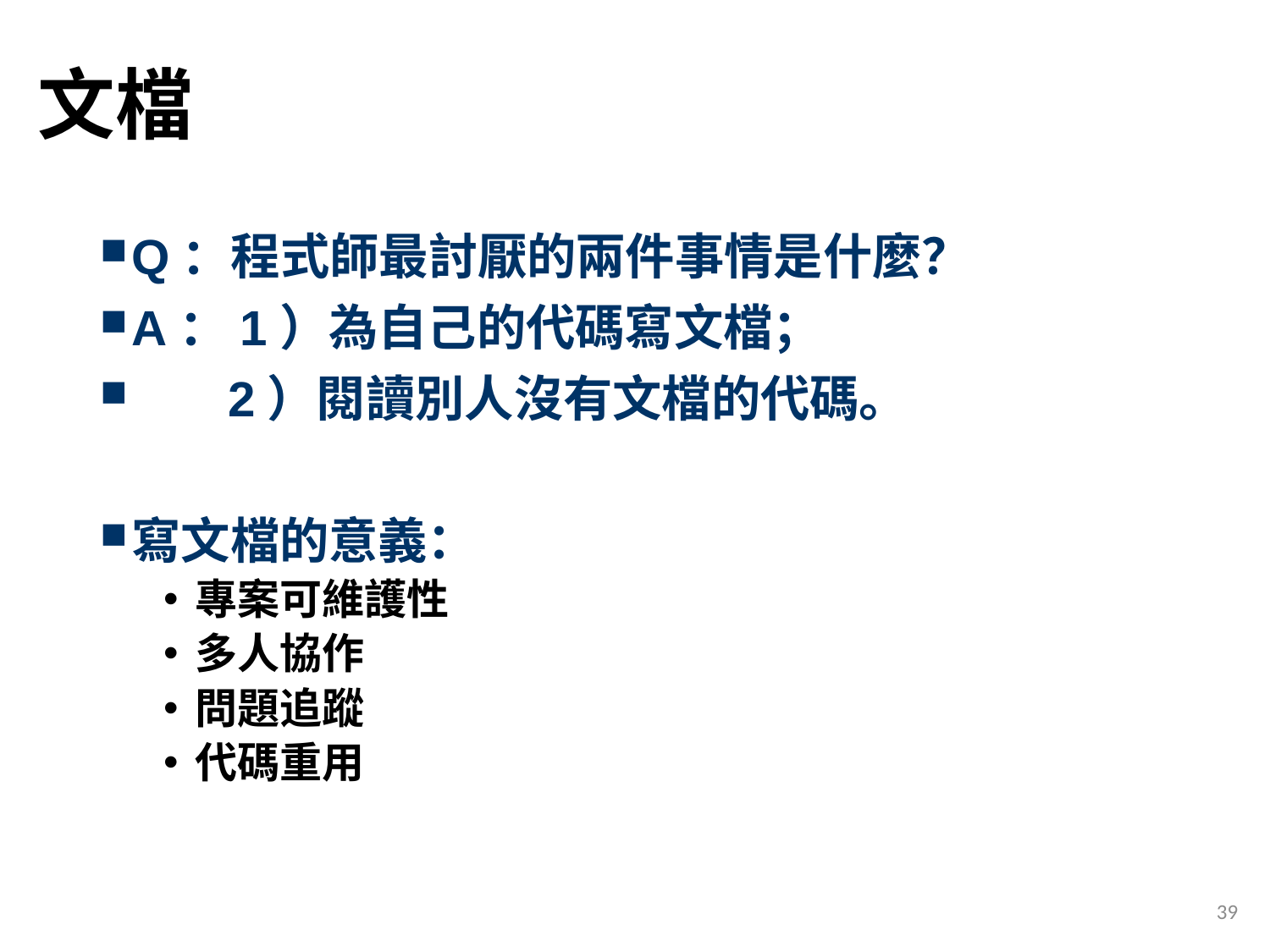

# 文檔
Q：程式師最討厭的兩件事情是什麼？
A：1）為自己的代碼寫文檔；
       2）閱讀別人沒有文檔的代碼。

寫文檔的意義：
專案可維護性
多人協作
問題追蹤
代碼重用

39